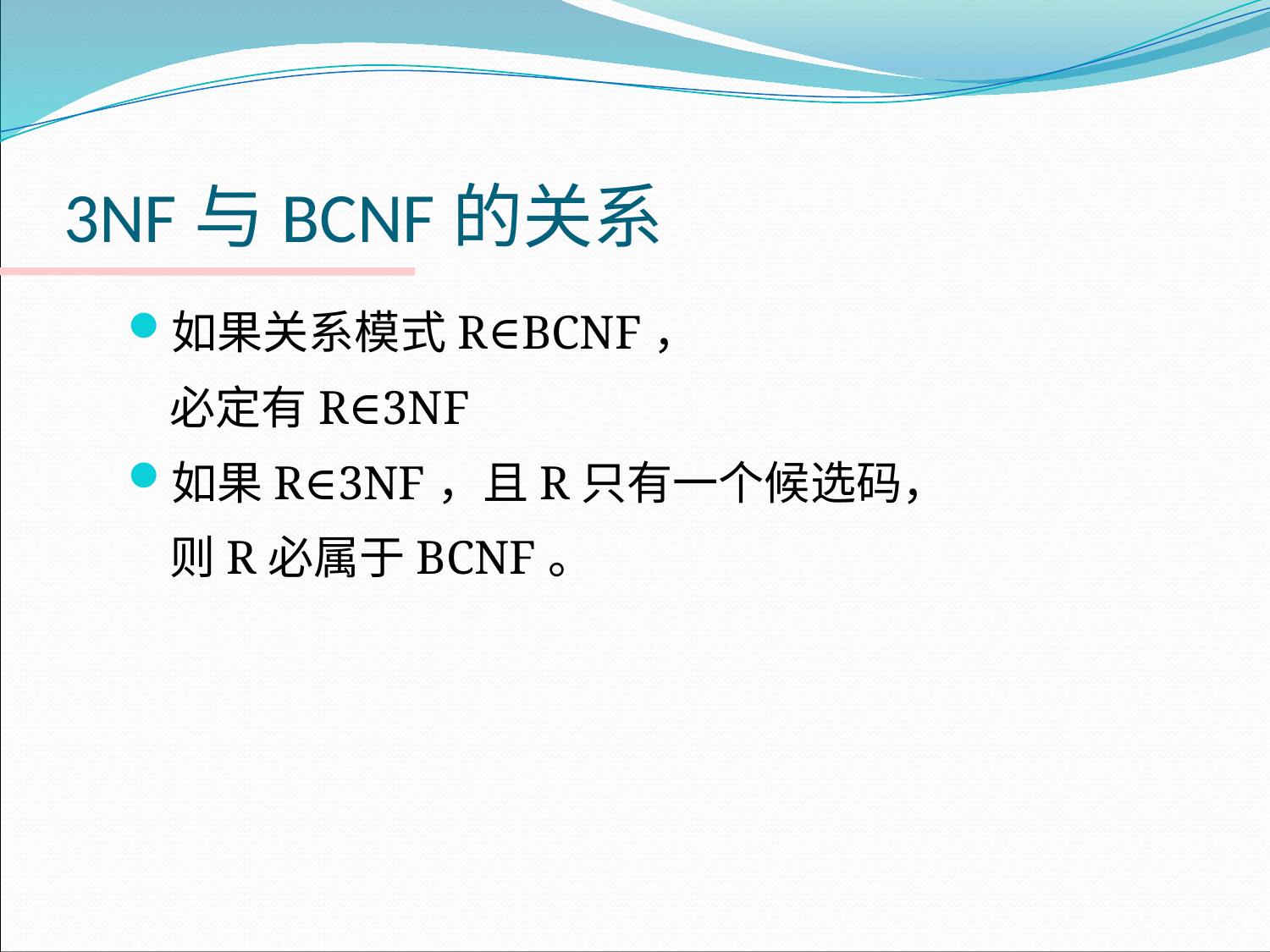

# 3NF与BCNF的关系
如果关系模式R∈BCNF，
   必定有R∈3NF
如果R∈3NF，且R只有一个候选码，
   则R必属于BCNF。

565